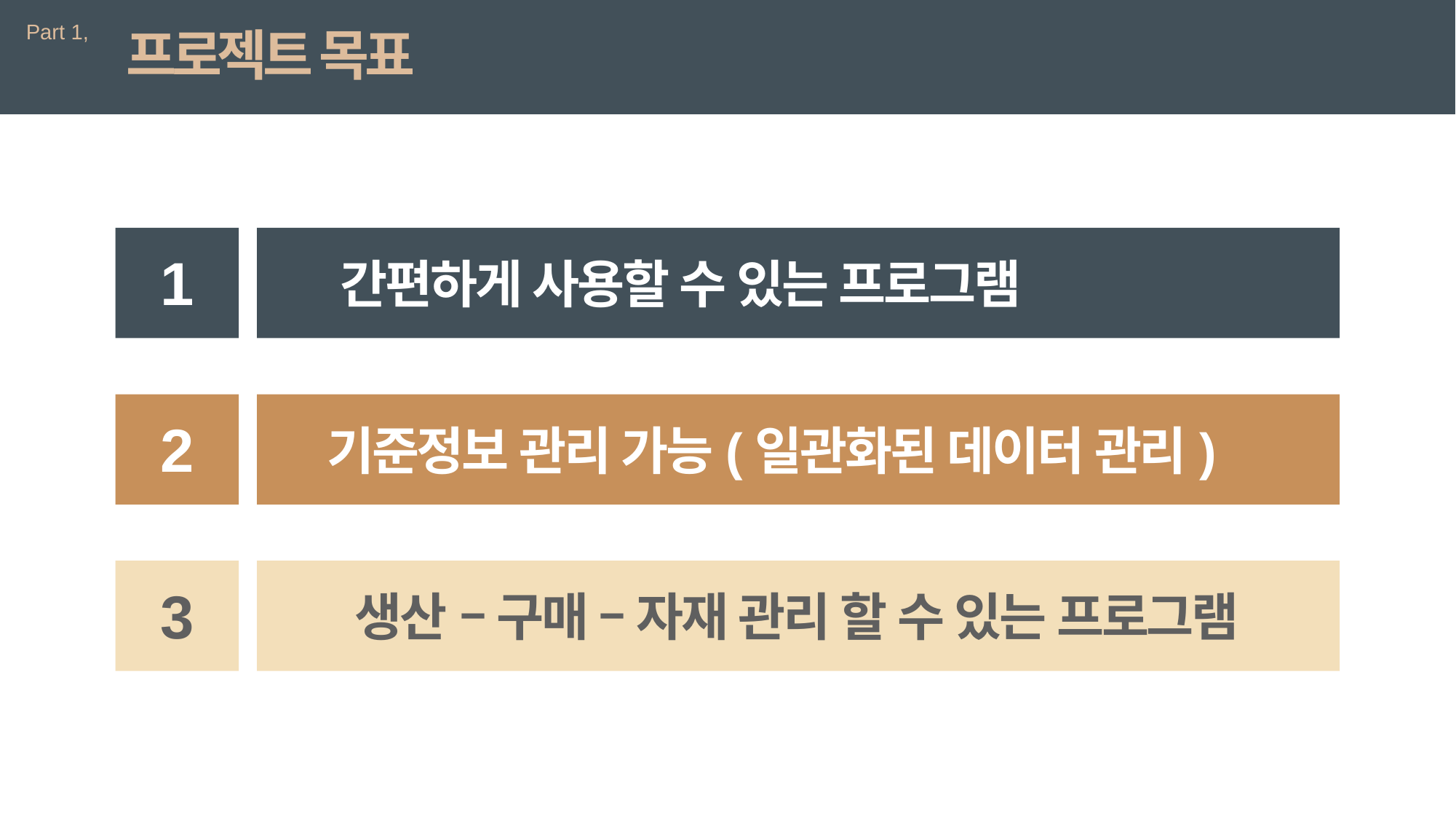

Part 1,
프로젝트 목표

1
간편하게 사용할 수 있는 프로그램

2
기준정보 관리 가능(일관화된 데이터 관리)

3
생산 – 구매 – 자재 관리 할 수 있는 프로그램